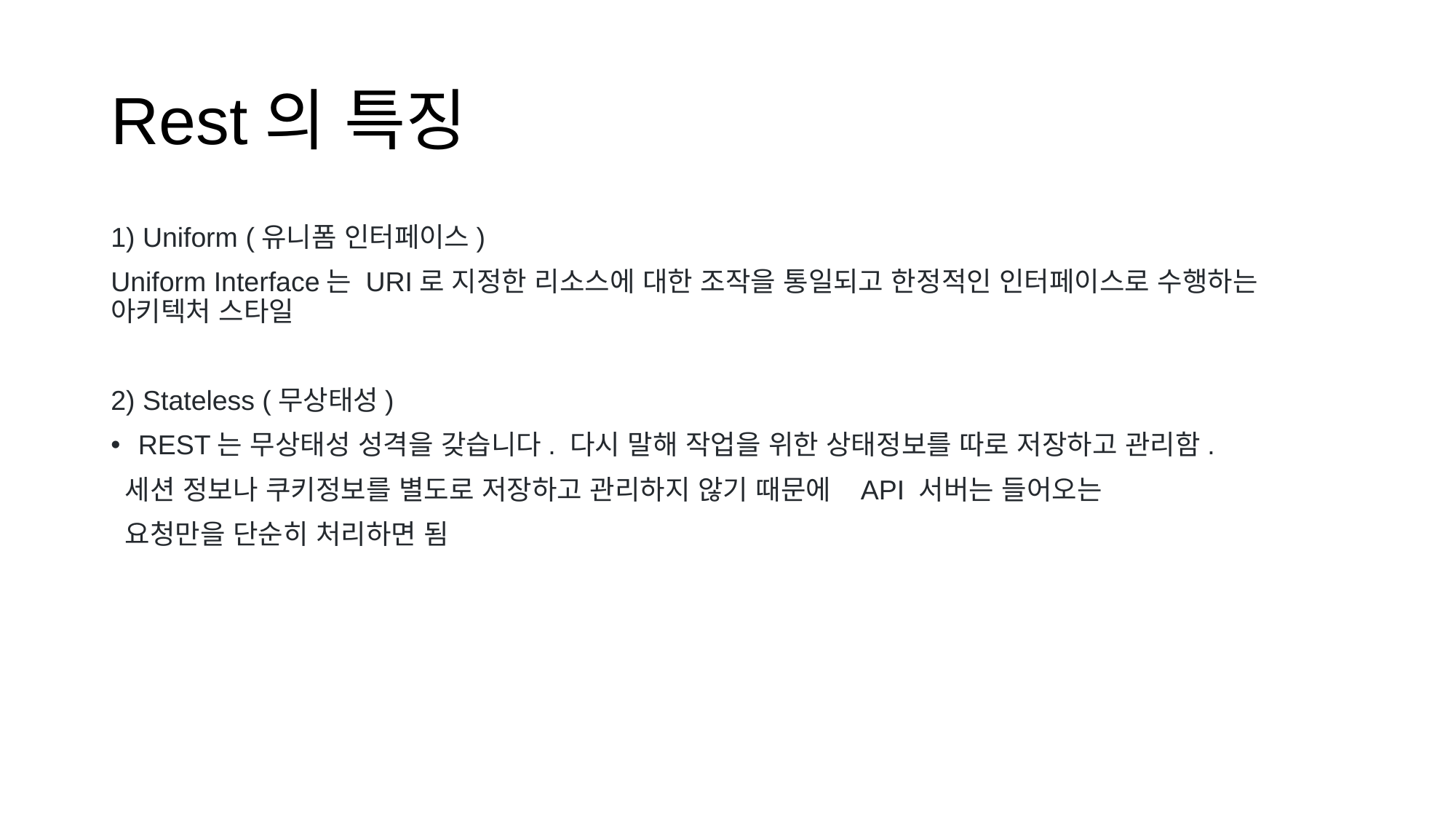

# Rest의 특징
1) Uniform (유니폼 인터페이스)
Uniform Interface는 URI로 지정한 리소스에 대한 조작을 통일되고 한정적인 인터페이스로 수행하는 아키텍처 스타일

2) Stateless (무상태성)
REST는 무상태성 성격을 갖습니다. 다시 말해 작업을 위한 상태정보를 따로 저장하고 관리함.
 세션 정보나 쿠키정보를 별도로 저장하고 관리하지 않기 때문에   API 서버는 들어오는
 요청만을 단순히 처리하면 됨